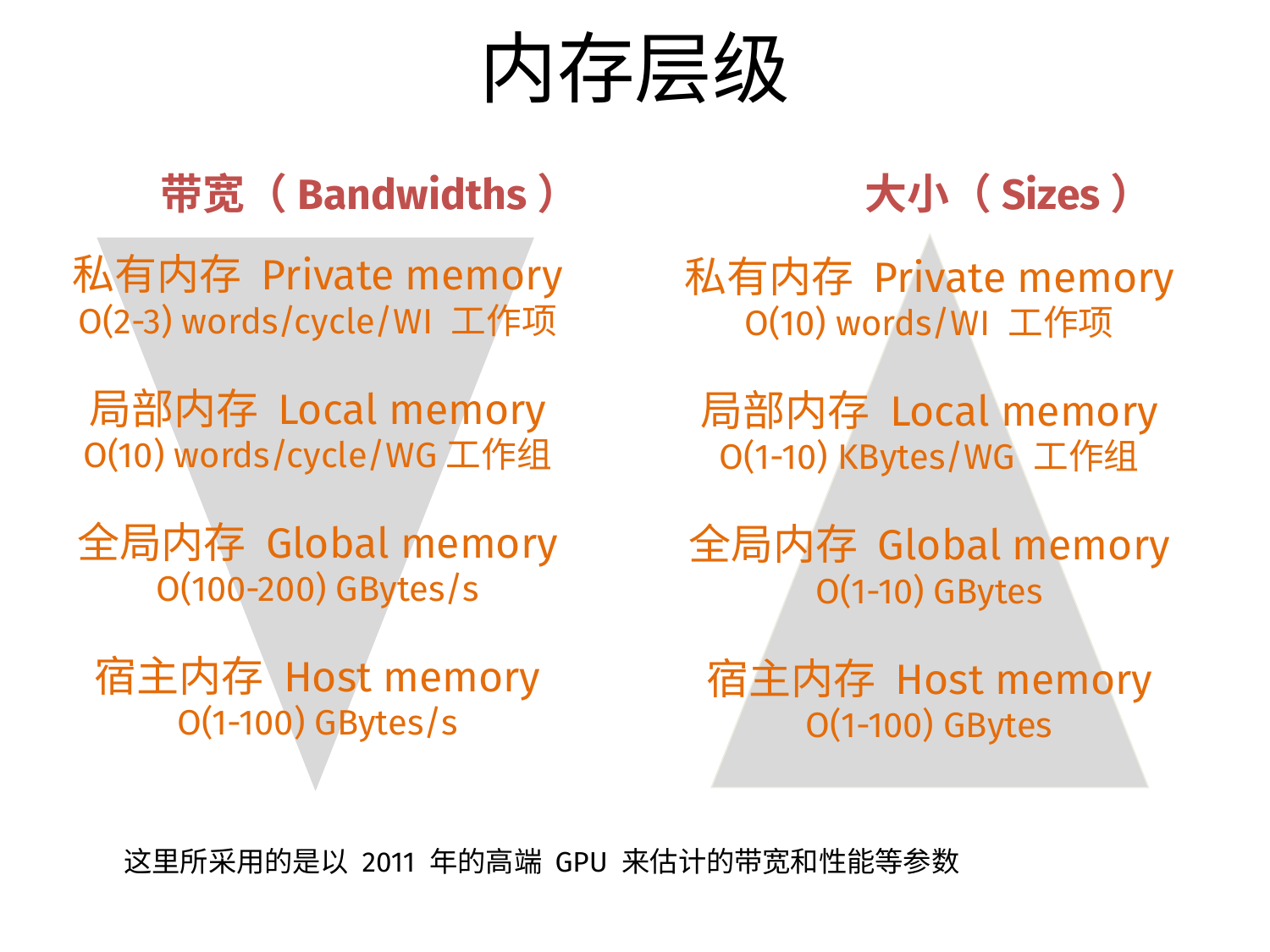

内存层级
带宽（Bandwidths）
大小（Sizes）

私有内存 Private memory
O(2-3) words/cycle/WI 工作项

局部内存 Local memory
O(10) words/cycle/WG工作组

全局内存 Global memory
O(100-200) GBytes/s

宿主内存 Host memory
O(1-100) GBytes/s
私有内存 Private memory
O(10) words/WI 工作项

局部内存 Local memory
O(1-10) KBytes/WG 工作组

全局内存 Global memory
O(1-10) GBytes

宿主内存 Host memory
O(1-100) GBytes
这里所采用的是以 2011 年的高端 GPU 来估计的带宽和性能等参数